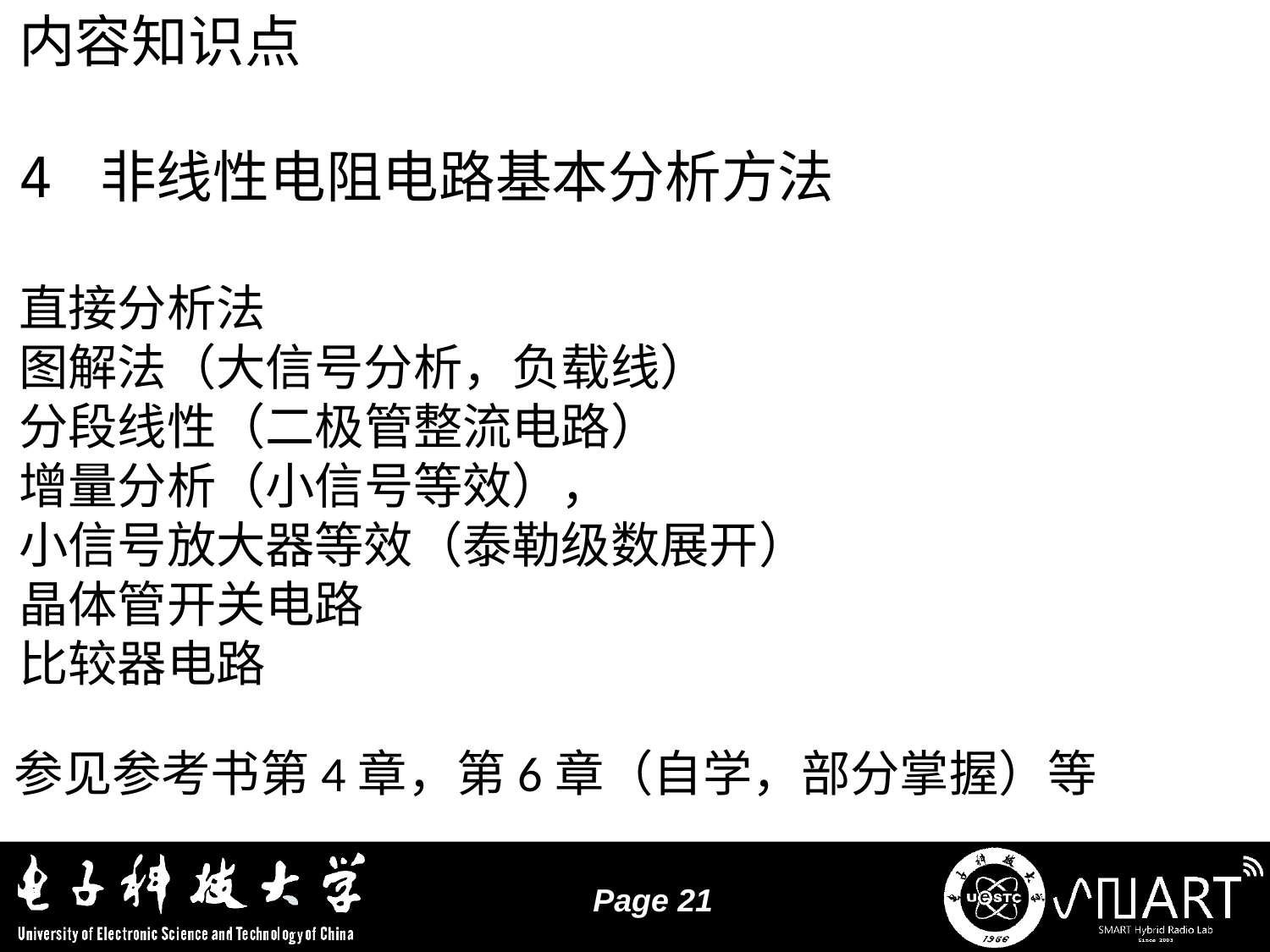

内容知识点

4 非线性电阻电路基本分析方法

直接分析法
图解法（大信号分析，负载线）
分段线性（二极管整流电路）
增量分析（小信号等效），
小信号放大器等效（泰勒级数展开）
晶体管开关电路
比较器电路
参见参考书第4章，第6章（自学，部分掌握）等